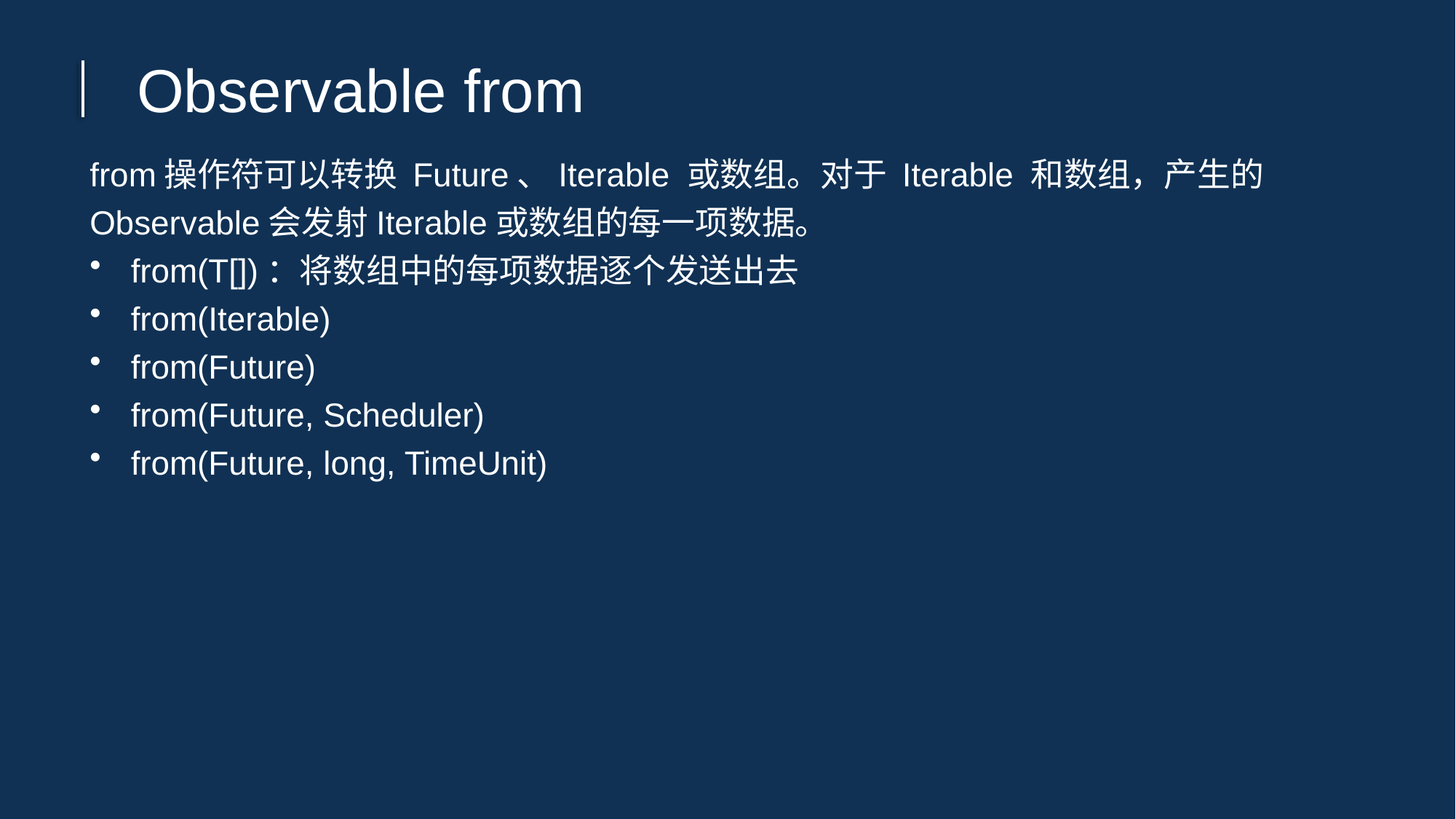

Observable from
from操作符可以转换 Future、Iterable 或数组。对于 Iterable 和数组，产生的Observable会发射Iterable或数组的每一项数据。
from(T[])：将数组中的每项数据逐个发送出去
from(Iterable)
from(Future)
from(Future, Scheduler)
from(Future, long, TimeUnit)